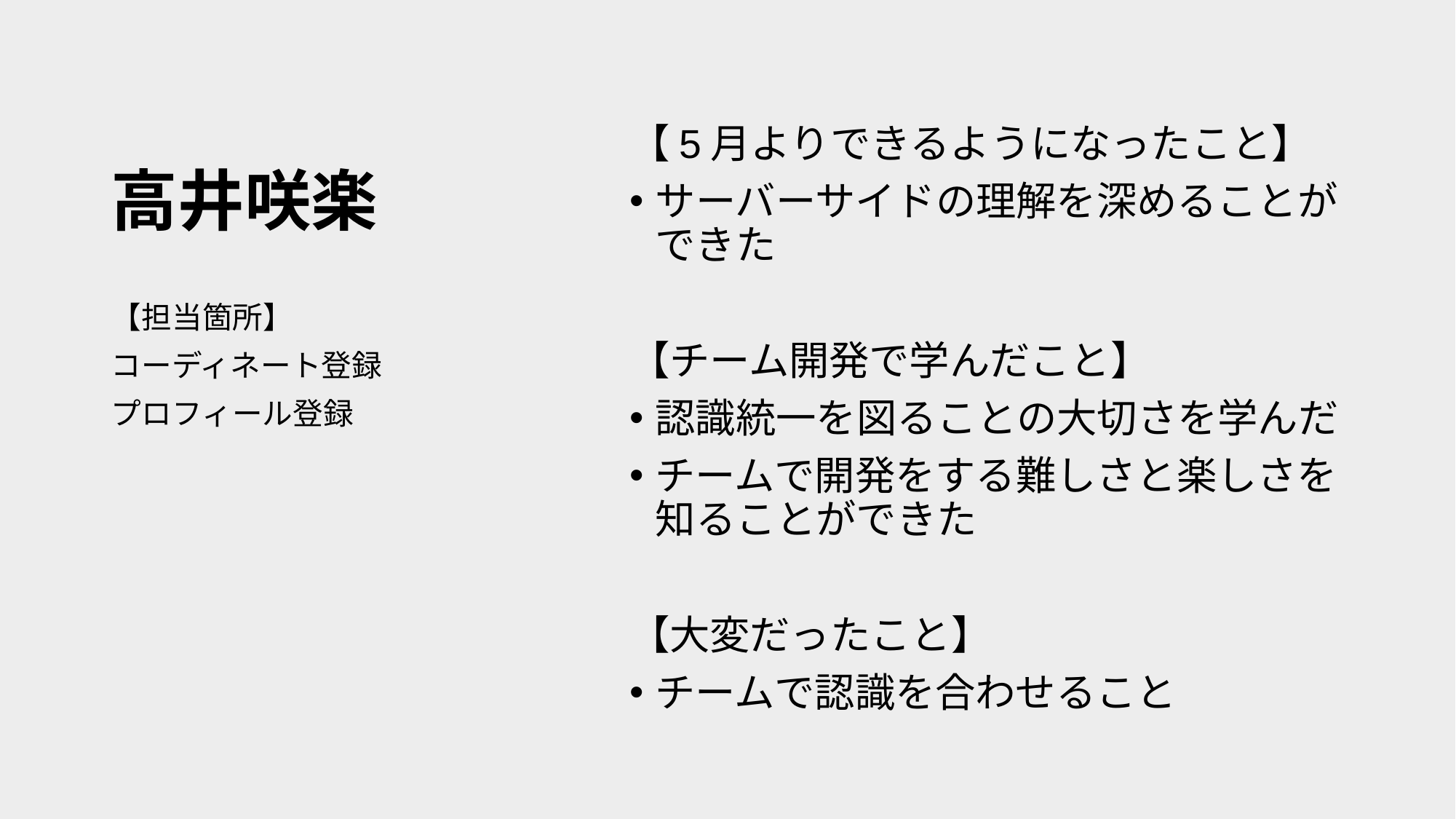

# 高井咲楽
【5月よりできるようになったこと】
サーバーサイドの理解を深めることができた

【チーム開発で学んだこと】
認識統一を図ることの大切さを学んだ
チームで開発をする難しさと楽しさを知ることができた

【大変だったこと】
チームで認識を合わせること

【担当箇所】
コーディネート登録
プロフィール登録